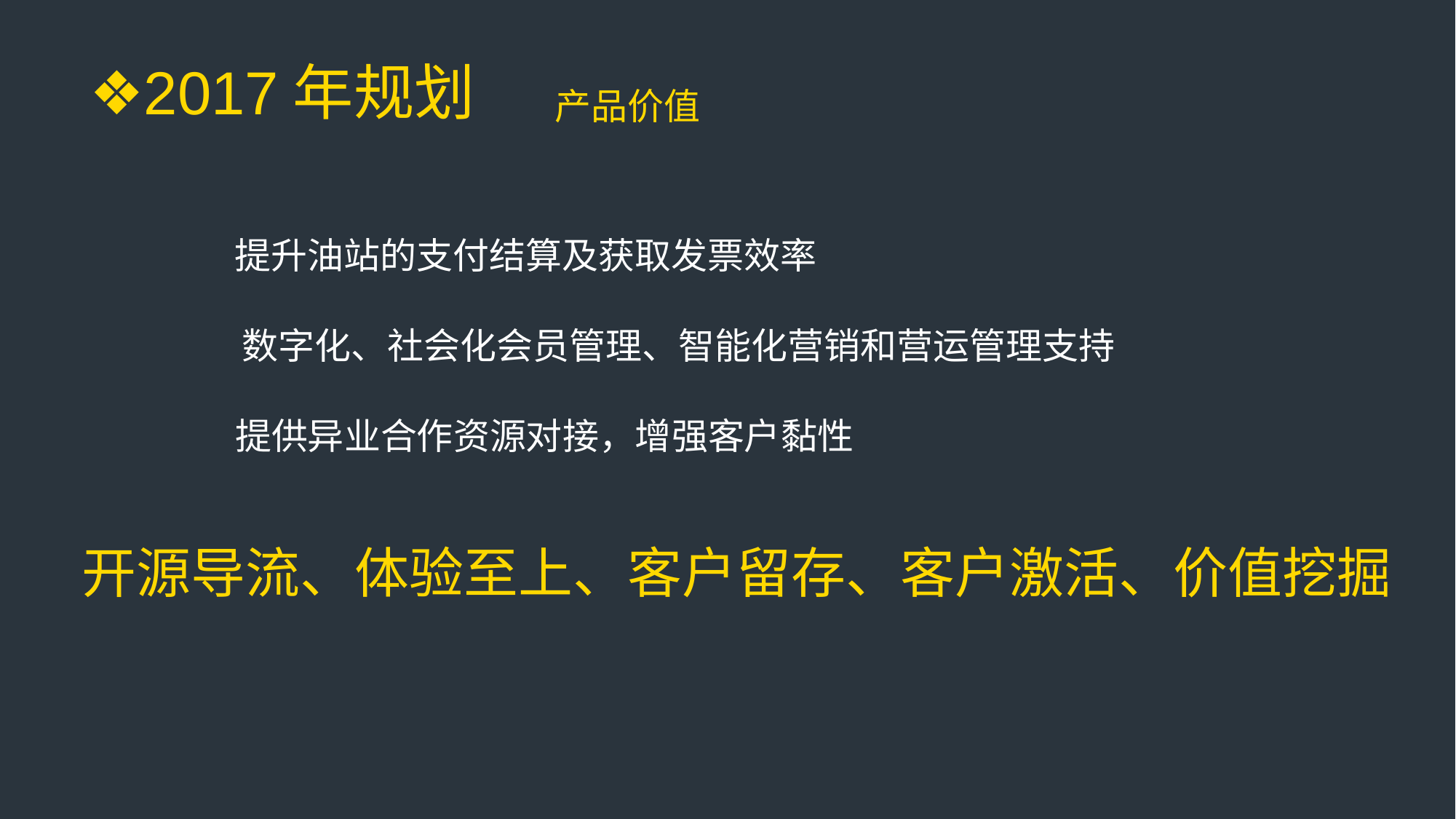

❖2017年规划
产品价值
提升油站的支付结算及获取发票效率
数字化、社会化会员管理、智能化营销和营运管理支持
提供异业合作资源对接，增强客户黏性
开源导流、体验至上、客户留存、客户激活、价值挖掘